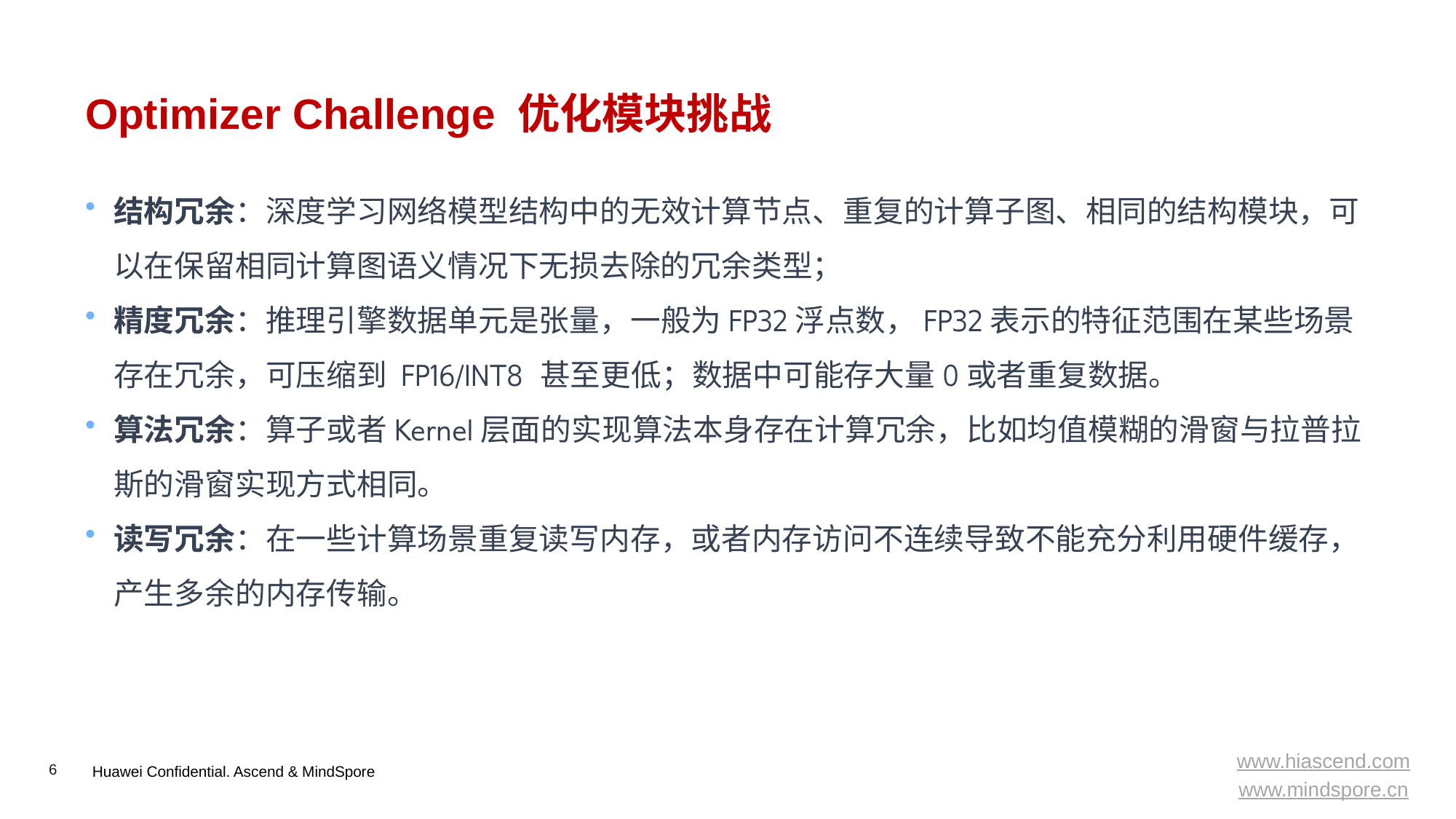

# Optimizer Challenge 优化模块挑战
结构冗余：深度学习网络模型结构中的无效计算节点、重复的计算子图、相同的结构模块，可以在保留相同计算图语义情况下无损去除的冗余类型；
精度冗余：推理引擎数据单元是张量，一般为FP32浮点数，FP32表示的特征范围在某些场景存在冗余，可压缩到 FP16/INT8 甚至更低；数据中可能存大量0或者重复数据。
算法冗余：算子或者Kernel层面的实现算法本身存在计算冗余，比如均值模糊的滑窗与拉普拉斯的滑窗实现方式相同。
读写冗余：在一些计算场景重复读写内存，或者内存访问不连续导致不能充分利用硬件缓存，产生多余的内存传输。